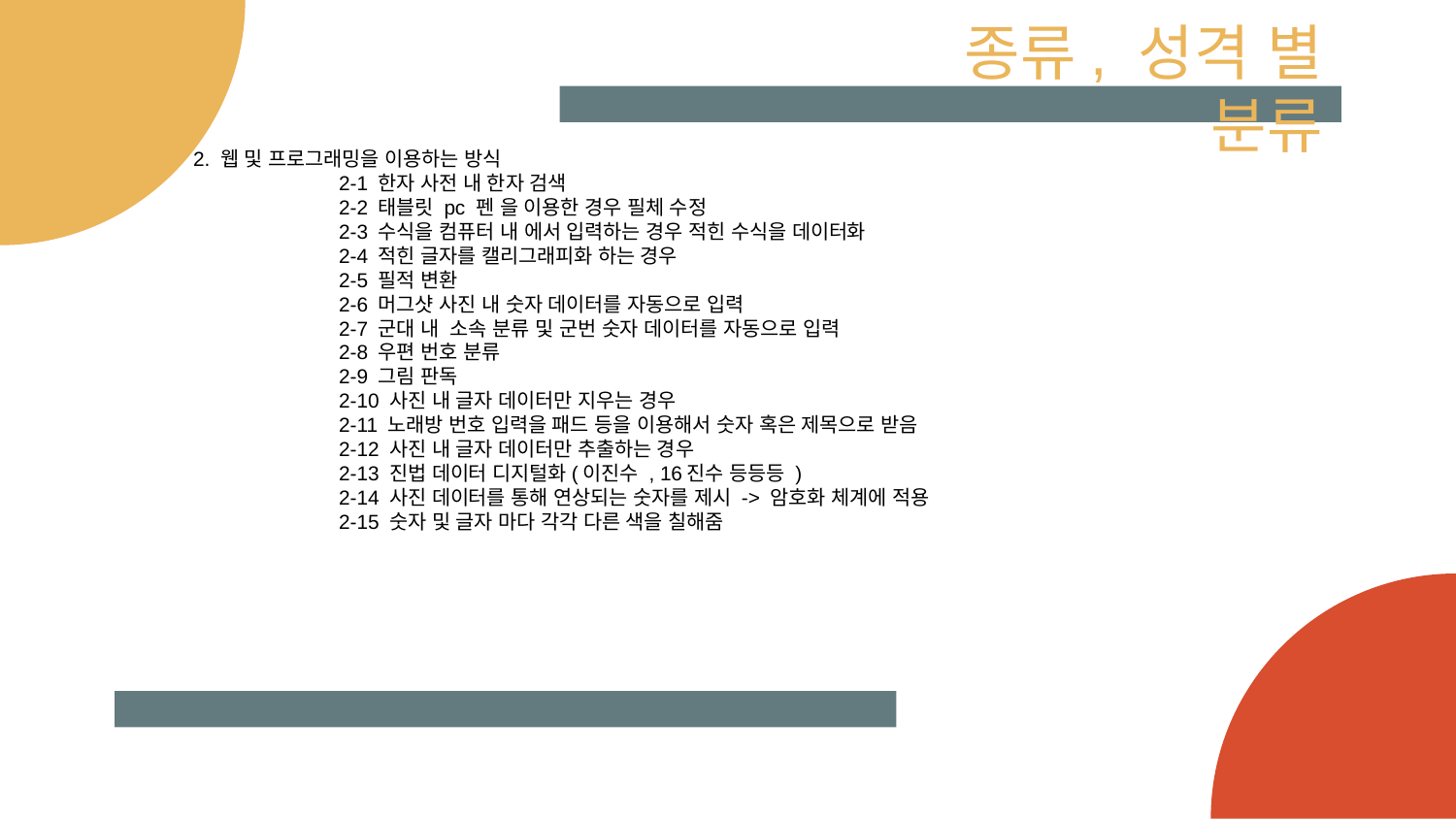

# 종류, 성격 별 분류
2. 웹 및 프로그래밍을 이용하는 방식
	2-1 한자 사전 내 한자 검색
	2-2 태블릿 pc 펜 을 이용한 경우 필체 수정
	2-3 수식을 컴퓨터 내 에서 입력하는 경우 적힌 수식을 데이터화
	2-4 적힌 글자를 캘리그래피화 하는 경우
	2-5 필적 변환
	2-6 머그샷 사진 내 숫자 데이터를 자동으로 입력
	2-7 군대 내  소속 분류 및 군번 숫자 데이터를 자동으로 입력
	2-8 우편 번호 분류
	2-9 그림 판독
	2-10 사진 내 글자 데이터만 지우는 경우
	2-11 노래방 번호 입력을 패드 등을 이용해서 숫자 혹은 제목으로 받음
	2-12 사진 내 글자 데이터만 추출하는 경우
	2-13 진법 데이터 디지털화(이진수 , 16진수 등등등 )
	2-14 사진 데이터를 통해 연상되는 숫자를 제시 -> 암호화 체계에 적용
	2-15 숫자 및 글자 마다 각각 다른 색을 칠해줌